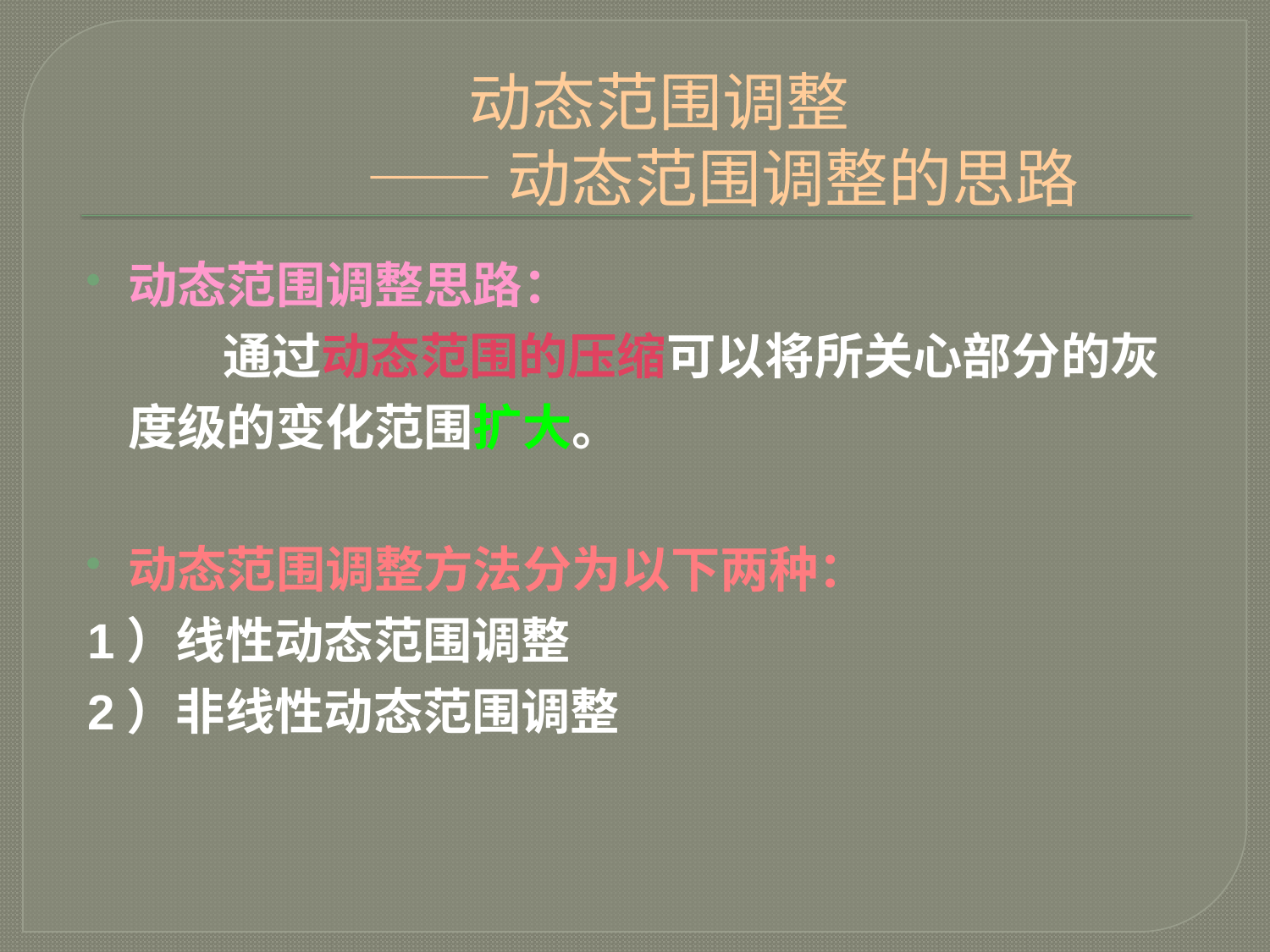

# 动态范围调整 —— 动态范围调整的思路
动态范围调整思路：
           通过动态范围的压缩可以将所关心部分的灰度级的变化范围扩大。

动态范围调整方法分为以下两种：
1）线性动态范围调整
2）非线性动态范围调整